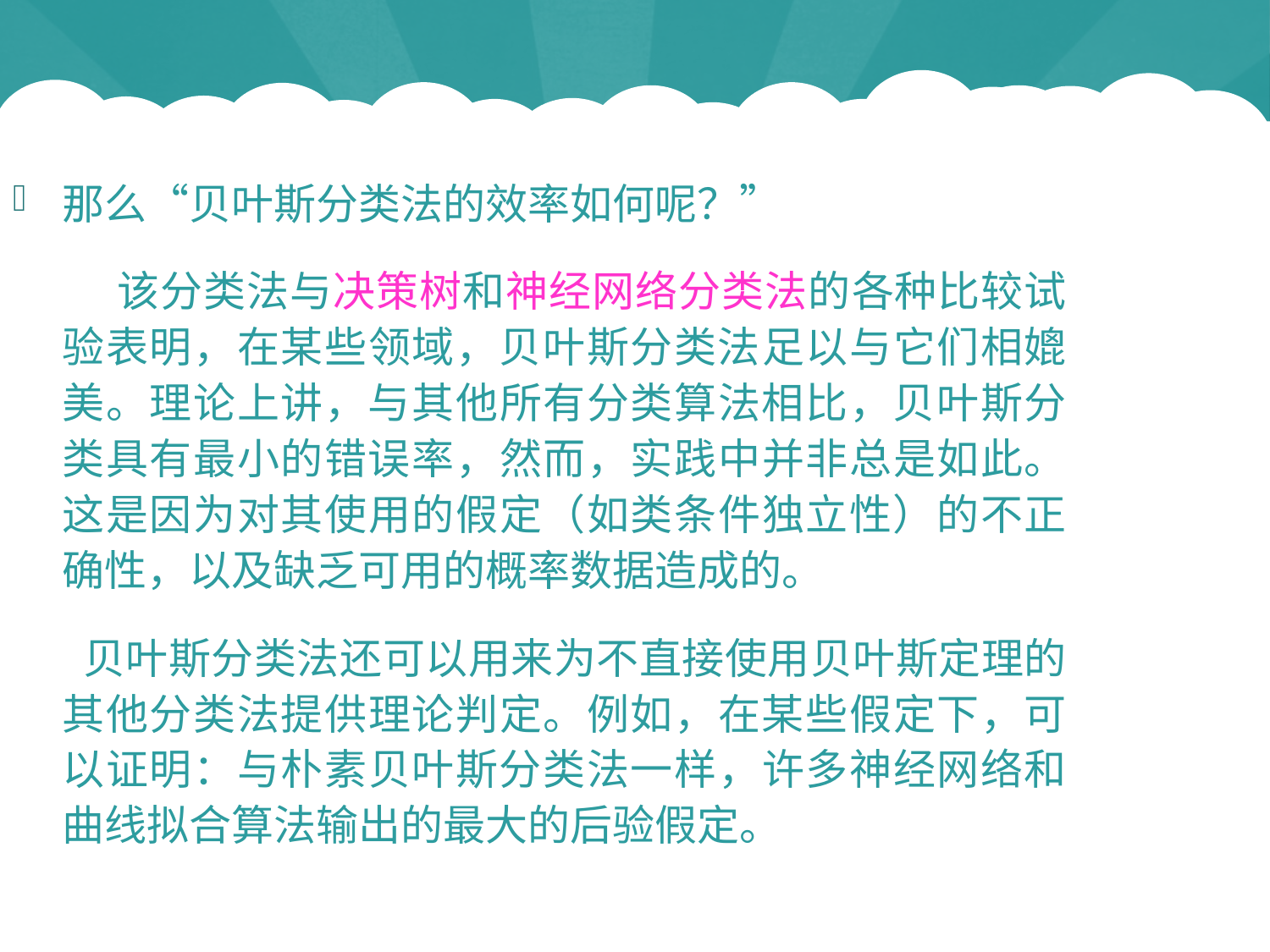

那么“贝叶斯分类法的效率如何呢？”
         该分类法与决策树和神经网络分类法的各种比较试验表明，在某些领域，贝叶斯分类法足以与它们相媲美。理论上讲，与其他所有分类算法相比，贝叶斯分类具有最小的错误率，然而，实践中并非总是如此。这是因为对其使用的假定（如类条件独立性）的不正确性，以及缺乏可用的概率数据造成的。
      贝叶斯分类法还可以用来为不直接使用贝叶斯定理的其他分类法提供理论判定。例如，在某些假定下，可以证明：与朴素贝叶斯分类法一样，许多神经网络和曲线拟合算法输出的最大的后验假定。